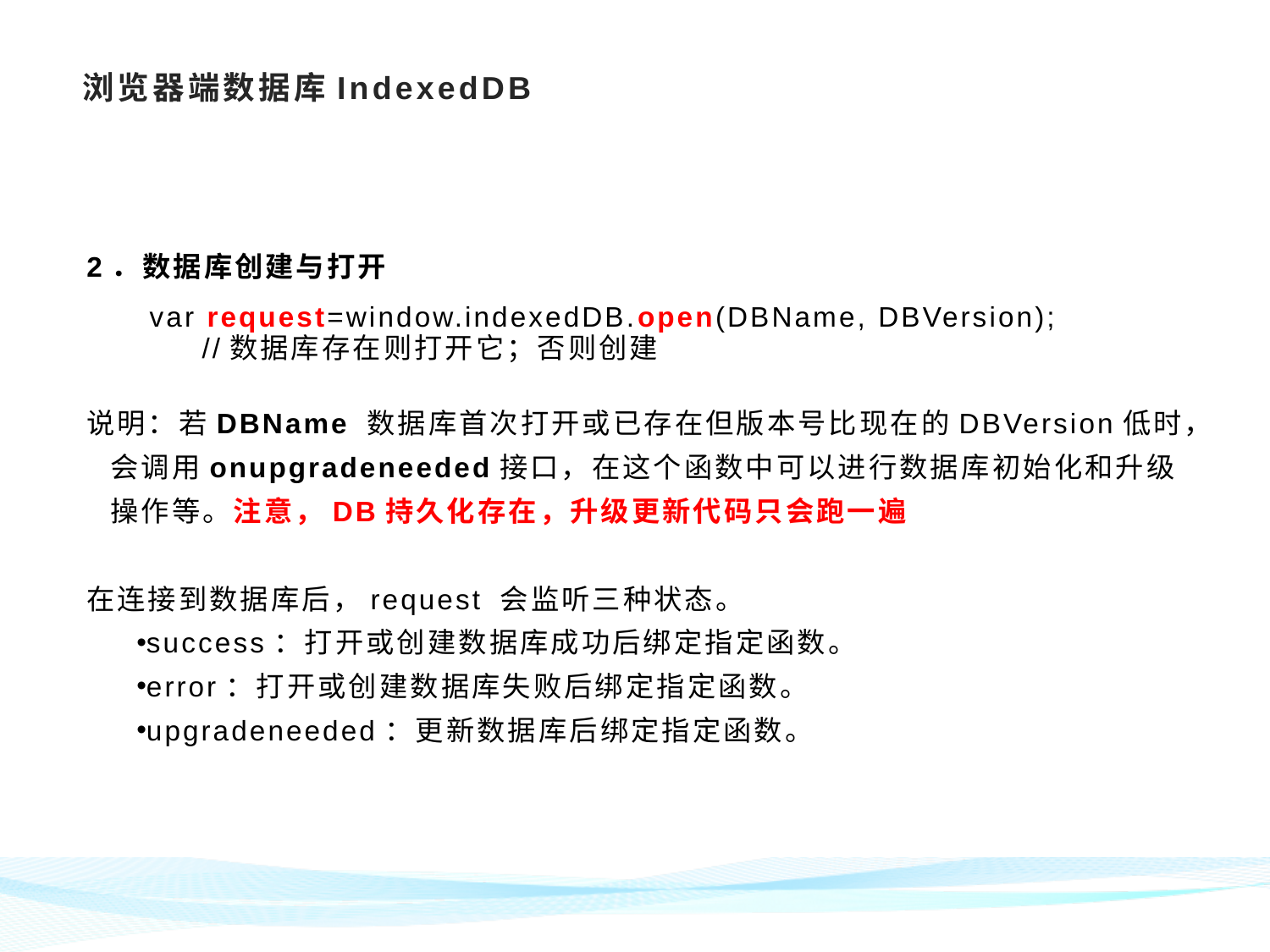

# 浏览器端数据库IndexedDB
2．数据库创建与打开
      var request=window.indexedDB.open(DBName, DBVersion);
           //数据库存在则打开它；否则创建

说明：若DBName 数据库首次打开或已存在但版本号比现在的DBVersion低时，会调用onupgradeneeded接口，在这个函数中可以进行数据库初始化和升级操作等。注意，DB持久化存在，升级更新代码只会跑一遍

在连接到数据库后，request 会监听三种状态。
success：打开或创建数据库成功后绑定指定函数。
error：打开或创建数据库失败后绑定指定函数。
upgradeneeded：更新数据库后绑定指定函数。